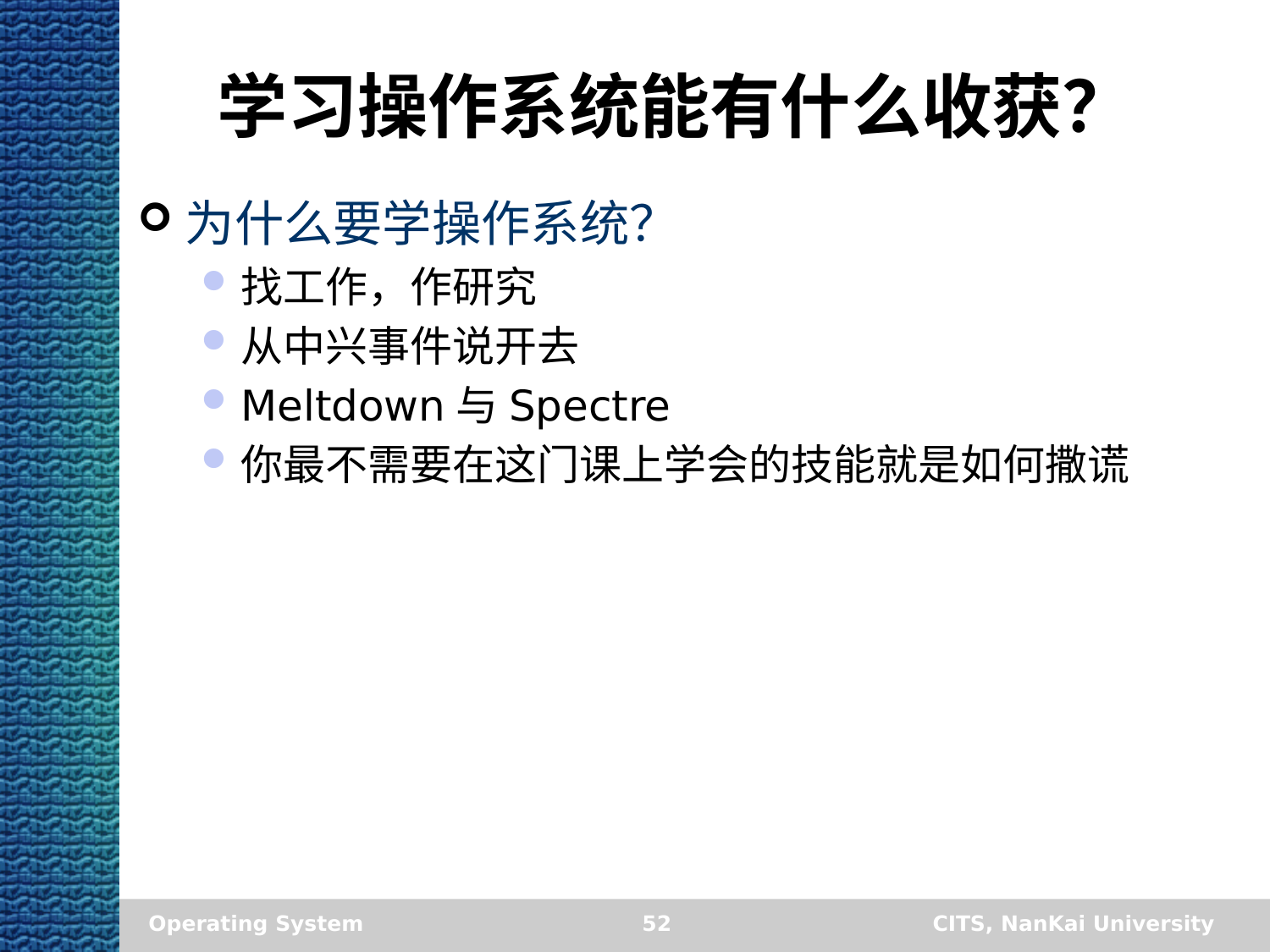

# 学习操作系统能有什么收获？
为什么要学操作系统？
找工作，作研究
从中兴事件说开去
Meltdown与Spectre
你最不需要在这门课上学会的技能就是如何撒谎
Operating System
52
CITS, NanKai University